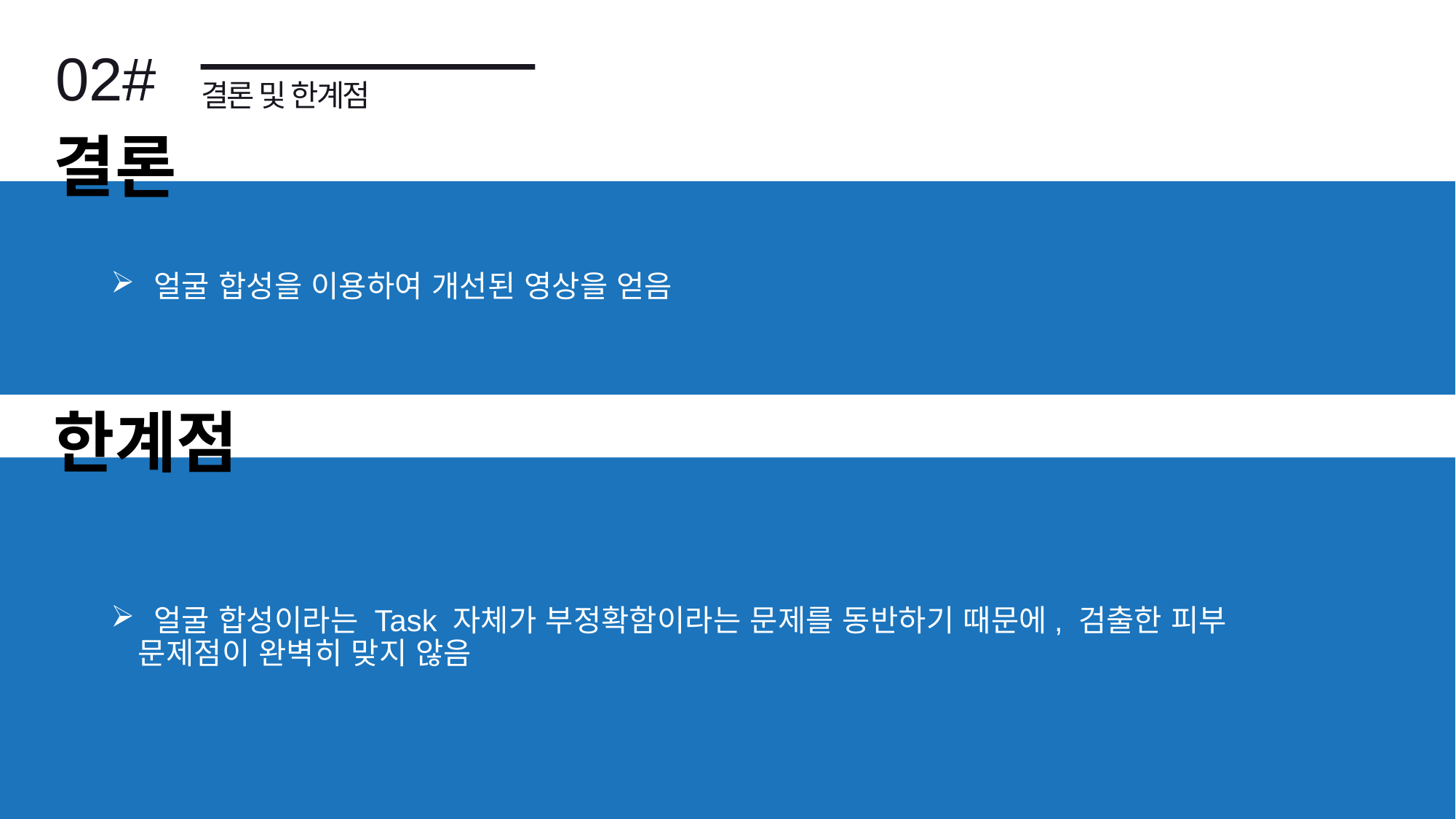

02#

결론 및 한계점
결론

 얼굴 합성을 이용하여 개선된 영상을 얻음
한계점
 얼굴 합성이라는 Task 자체가 부정확함이라는 문제를 동반하기 때문에, 검출한 피부 문제점이 완벽히 맞지 않음